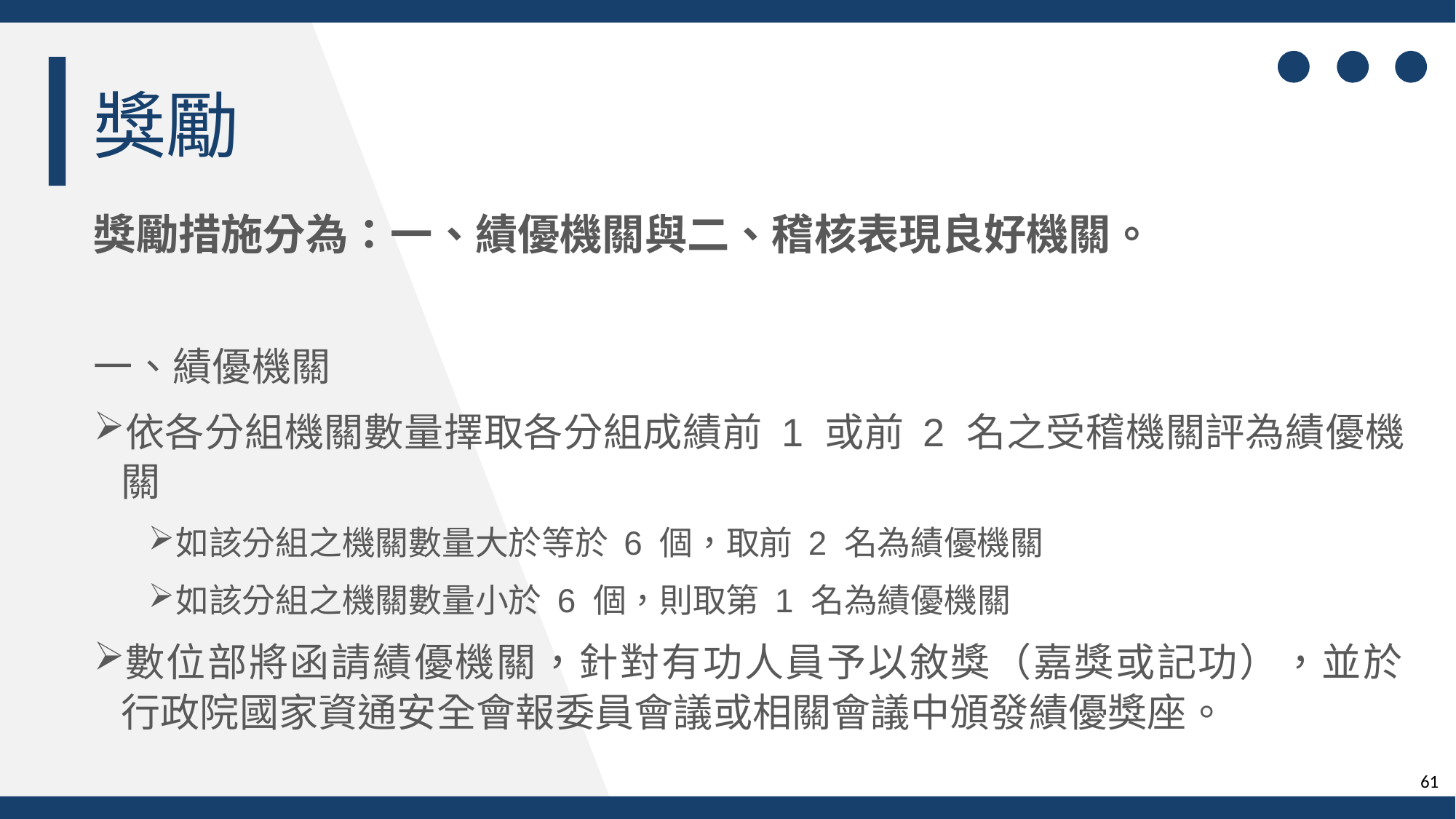

獎勵
獎勵措施分為：一、績優機關與二、稽核表現良好機關。

一、績優機關
依各分組機關數量擇取各分組成績前 1 或前 2 名之受稽機關評為績優機關
如該分組之機關數量大於等於 6 個，取前 2 名為績優機關
如該分組之機關數量小於 6 個，則取第 1 名為績優機關
數位部將函請績優機關，針對有功人員予以敘獎（嘉獎或記功），並於
行政院國家資通安全會報委員會議或相關會議中頒發績優獎座。